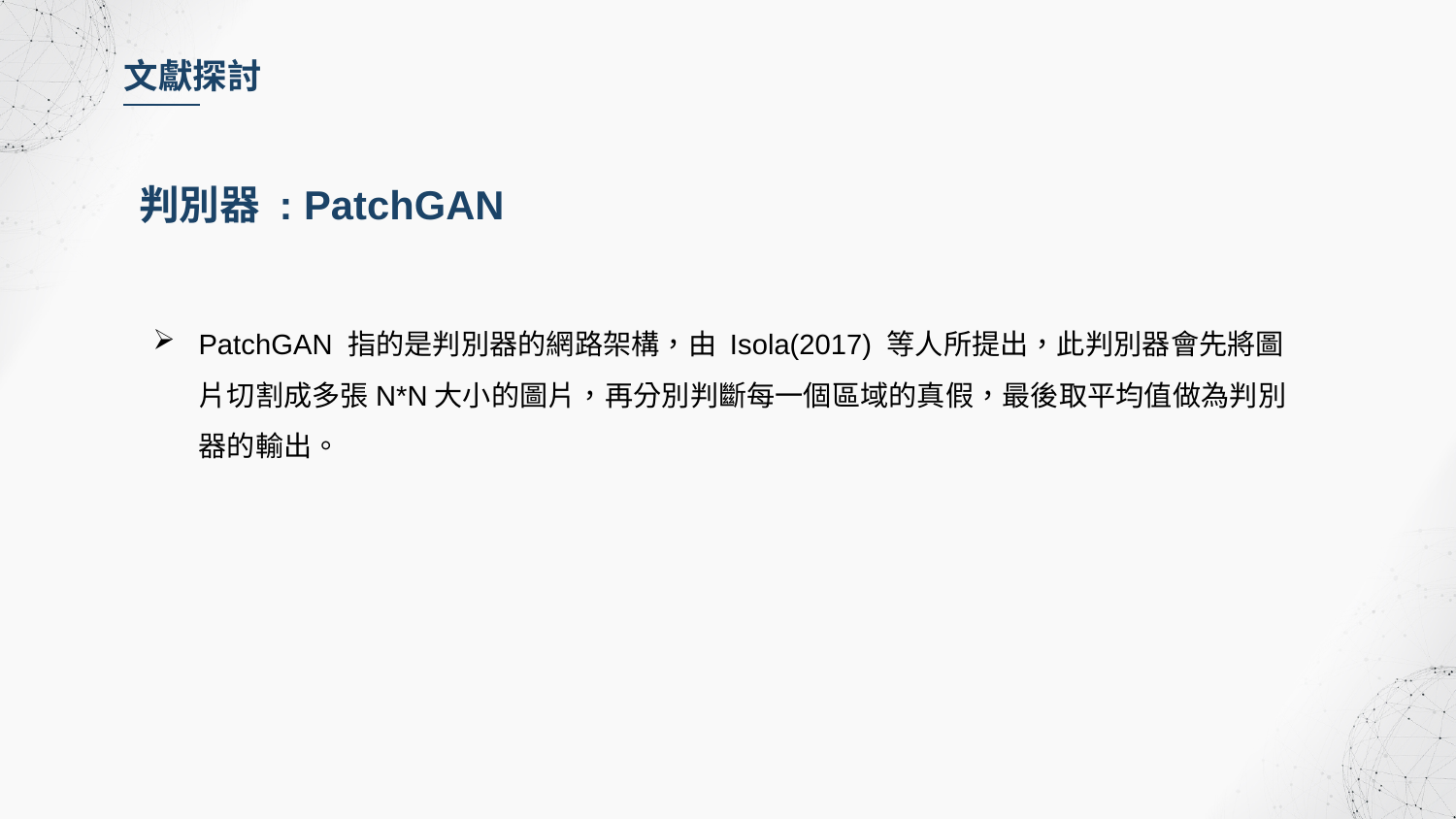

文獻探討
判別器 : PatchGAN
PatchGAN 指的是判別器的網路架構，由 Isola(2017) 等人所提出，此判別器會先將圖片切割成多張N*N大小的圖片，再分別判斷每一個區域的真假，最後取平均值做為判別器的輸出。